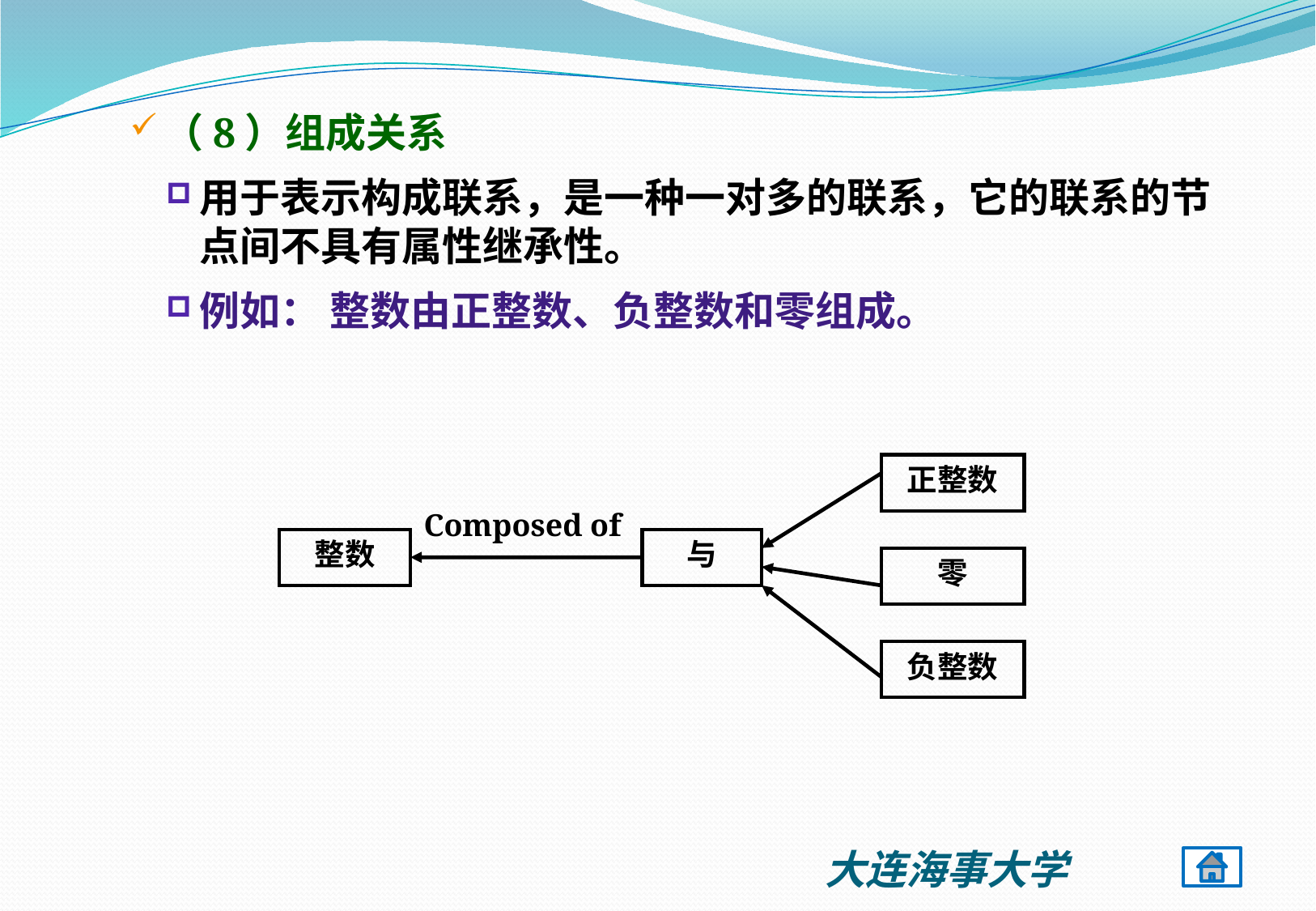

（8）组成关系
用于表示构成联系，是一种一对多的联系，它的联系的节点间不具有属性继承性。
例如： 整数由正整数、负整数和零组成。

正整数

Composed of
整数
与
零

负整数